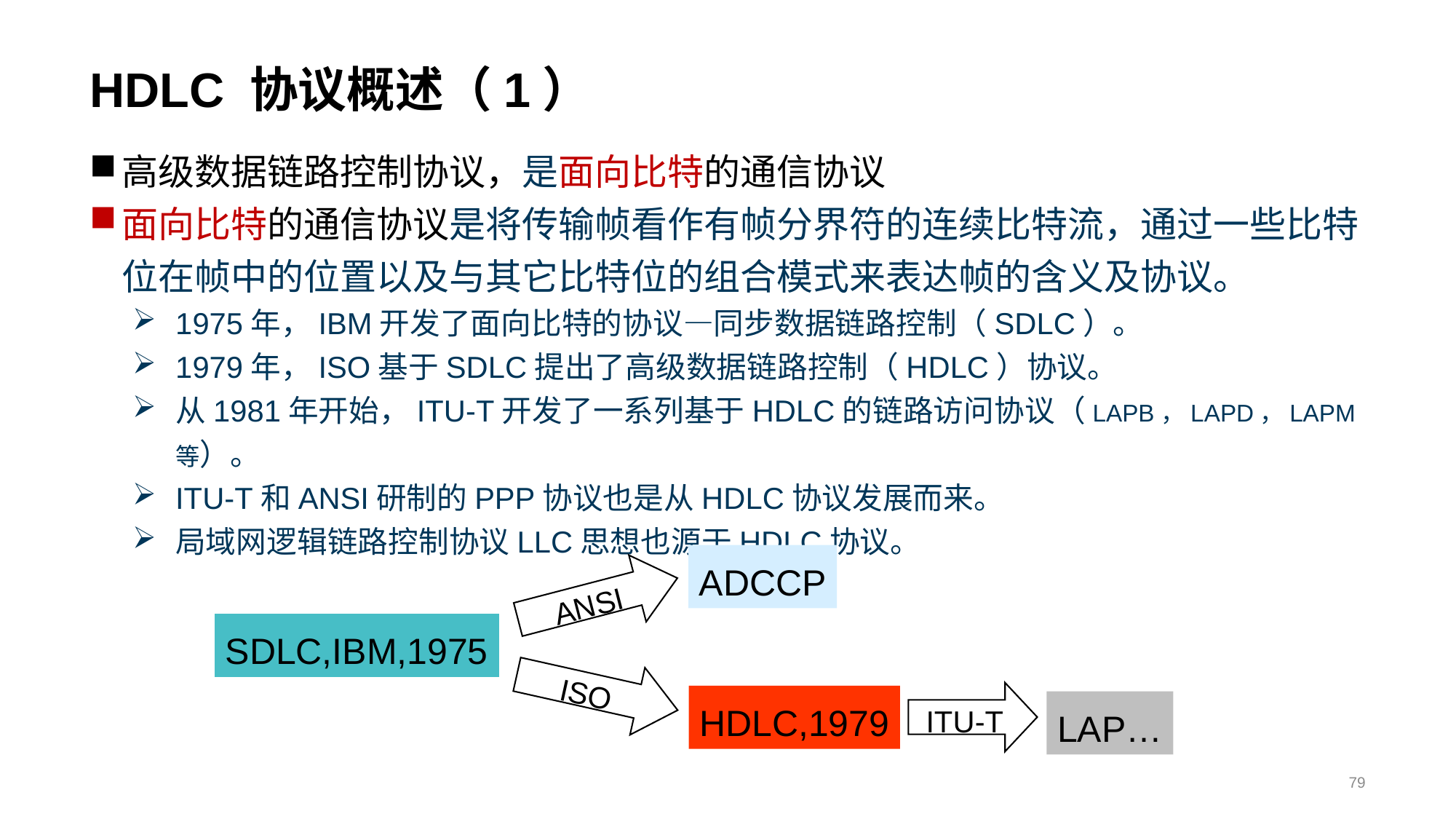

# HDLC 协议概述（1）
高级数据链路控制协议，是面向比特的通信协议
面向比特的通信协议是将传输帧看作有帧分界符的连续比特流，通过一些比特位在帧中的位置以及与其它比特位的组合模式来表达帧的含义及协议。
1975年，IBM开发了面向比特的协议—同步数据链路控制（SDLC）。
1979年，ISO基于SDLC提出了高级数据链路控制（HDLC）协议。
从1981年开始，ITU-T开发了一系列基于HDLC的链路访问协议（LAPB，LAPD，LAPM等）。
ITU-T和ANSI研制的PPP协议也是从HDLC协议发展而来。
局域网逻辑链路控制协议LLC思想也源于HDLC协议。
ADCCP
ANSI
SDLC,IBM,1975
ISO
ITU-T
HDLC,1979
LAP…
79